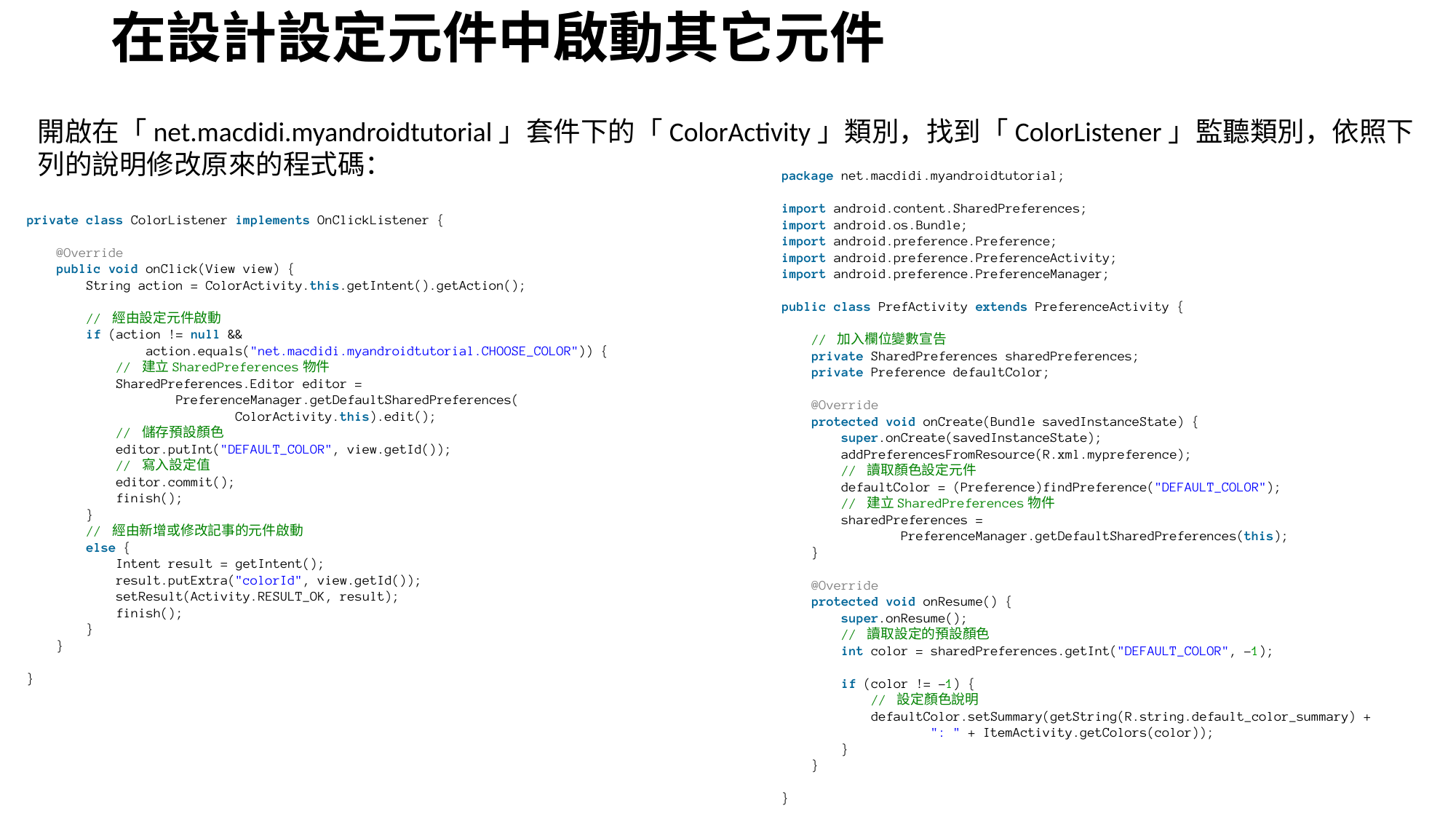

# 在設計設定元件中啟動其它元件
開啟在「net.macdidi.myandroidtutorial」套件下的「ColorActivity」類別，找到「ColorListener」監聽類別，依照下列的說明修改原來的程式碼：
package net.macdidi.myandroidtutorial;

import android.content.SharedPreferences;
import android.os.Bundle;
import android.preference.Preference;
import android.preference.PreferenceActivity;
import android.preference.PreferenceManager;

public class PrefActivity extends PreferenceActivity {

    // 加入欄位變數宣告
    private SharedPreferences sharedPreferences;
    private Preference defaultColor;

    @Override
    protected void onCreate(Bundle savedInstanceState) {
        super.onCreate(savedInstanceState);
        addPreferencesFromResource(R.xml.mypreference);
        // 讀取顏色設定元件
        defaultColor = (Preference)findPreference("DEFAULT_COLOR");
        // 建立SharedPreferences物件
        sharedPreferences =
                PreferenceManager.getDefaultSharedPreferences(this);
    }

    @Override
    protected void onResume() {
        super.onResume();
        // 讀取設定的預設顏色
        int color = sharedPreferences.getInt("DEFAULT_COLOR", -1);

        if (color != -1) {
            // 設定顏色說明
            defaultColor.setSummary(getString(R.string.default_color_summary) +
                    ": " + ItemActivity.getColors(color));
        }
    }

}
private class ColorListener implements OnClickListener {

    @Override
    public void onClick(View view) {
        String action = ColorActivity.this.getIntent().getAction();

        // 經由設定元件啟動
        if (action != null &&
                action.equals("net.macdidi.myandroidtutorial.CHOOSE_COLOR")) {
            // 建立SharedPreferences物件
            SharedPreferences.Editor editor =
                    PreferenceManager.getDefaultSharedPreferences(
                            ColorActivity.this).edit();
            // 儲存預設顏色
            editor.putInt("DEFAULT_COLOR", view.getId());
            // 寫入設定值
            editor.commit();
            finish();
        }
        // 經由新增或修改記事的元件啟動
        else {
            Intent result = getIntent();
            result.putExtra("colorId", view.getId());
            setResult(Activity.RESULT_OK, result);
            finish();
        }
    }

}